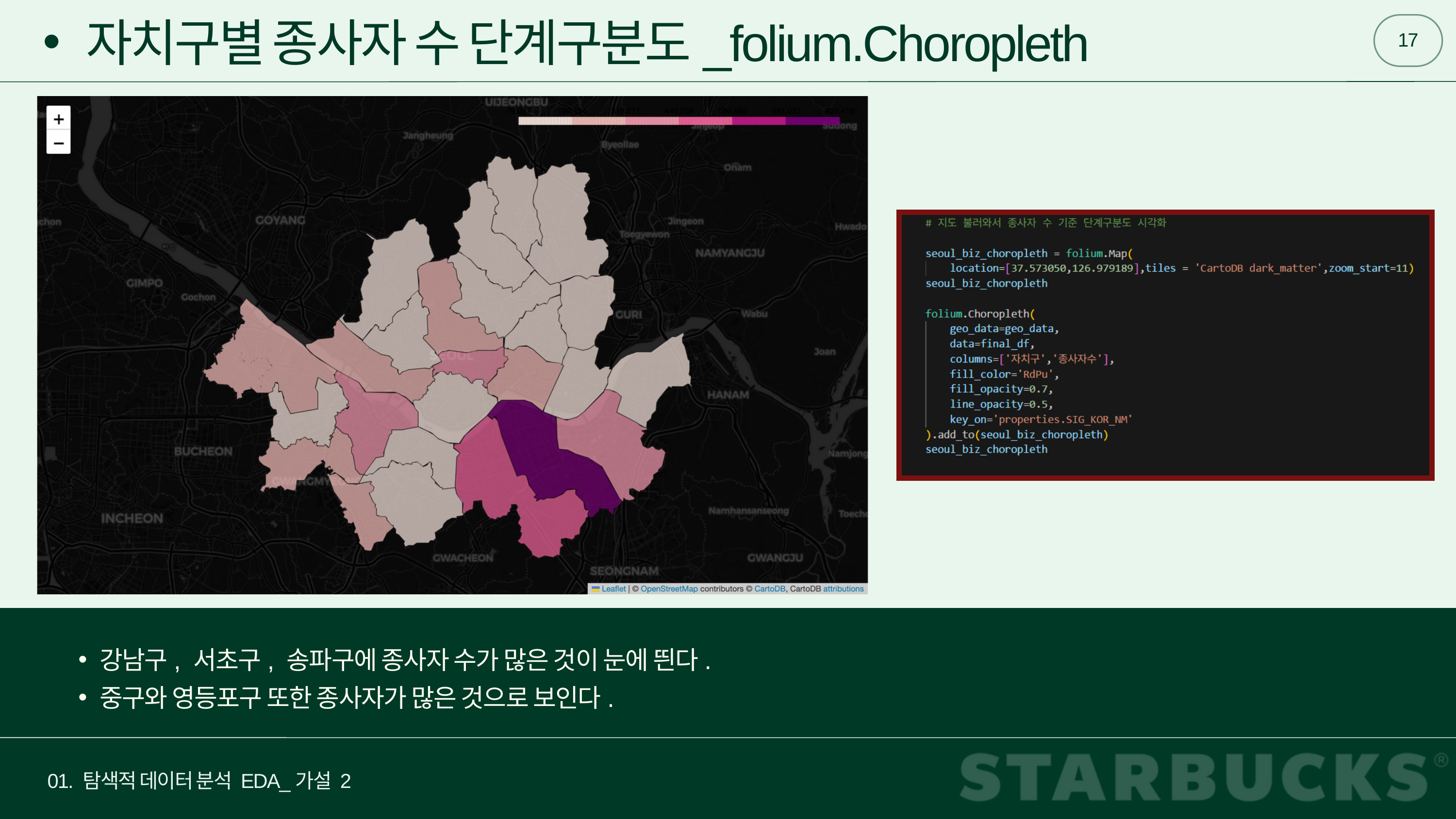

17
자치구별 종사자 수 단계구분도_folium.Choropleth

강남구, 서초구, 송파구에 종사자 수가 많은 것이 눈에 띈다.
중구와 영등포구 또한 종사자가 많은 것으로 보인다.

01. 탐색적 데이터 분석 EDA_가설 2